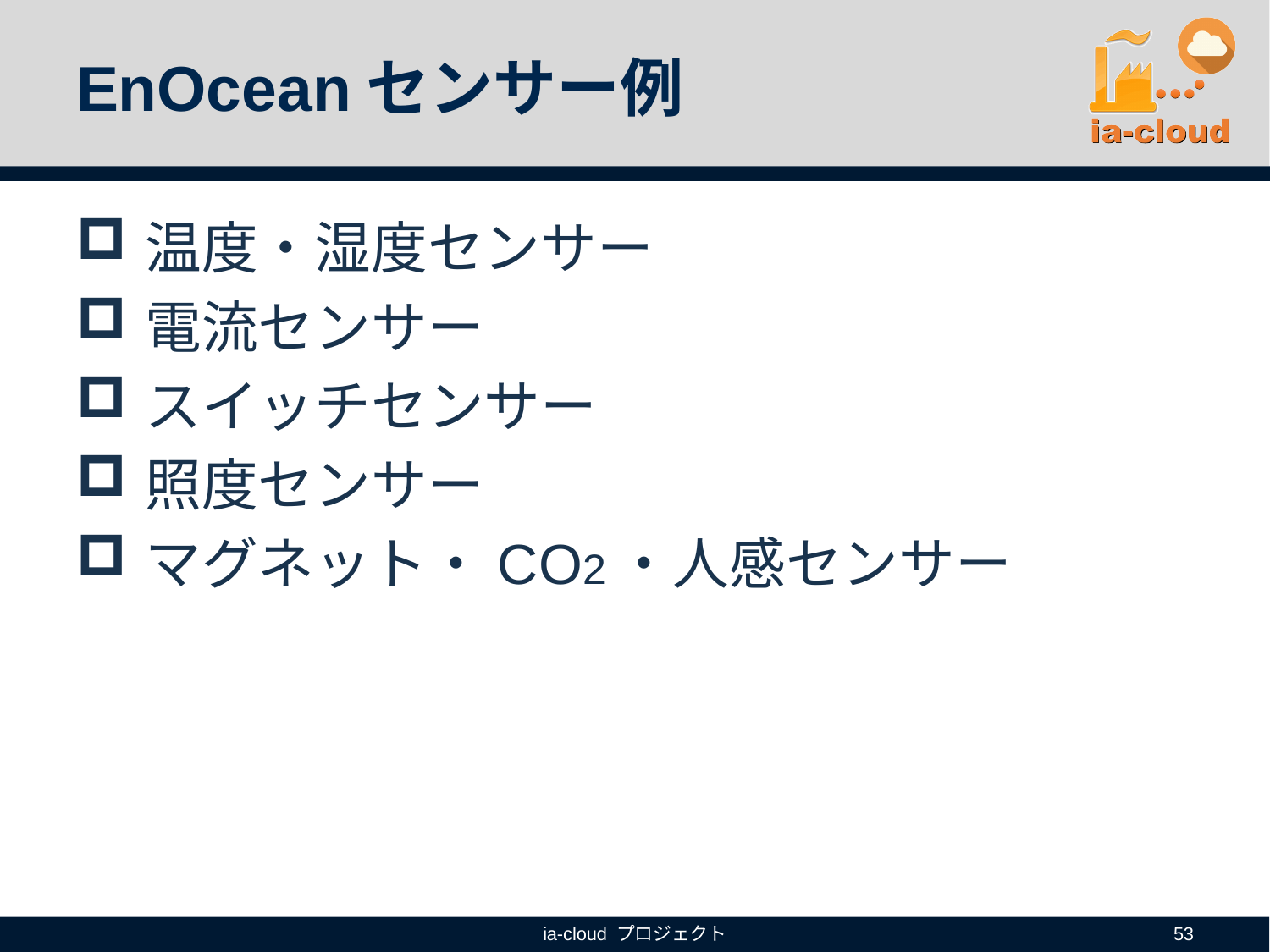

# EnOceanセンサー例
温度・湿度センサー
電流センサー
スイッチセンサー
照度センサー
マグネット・CO2・人感センサー

ia-cloud プロジェクト
53